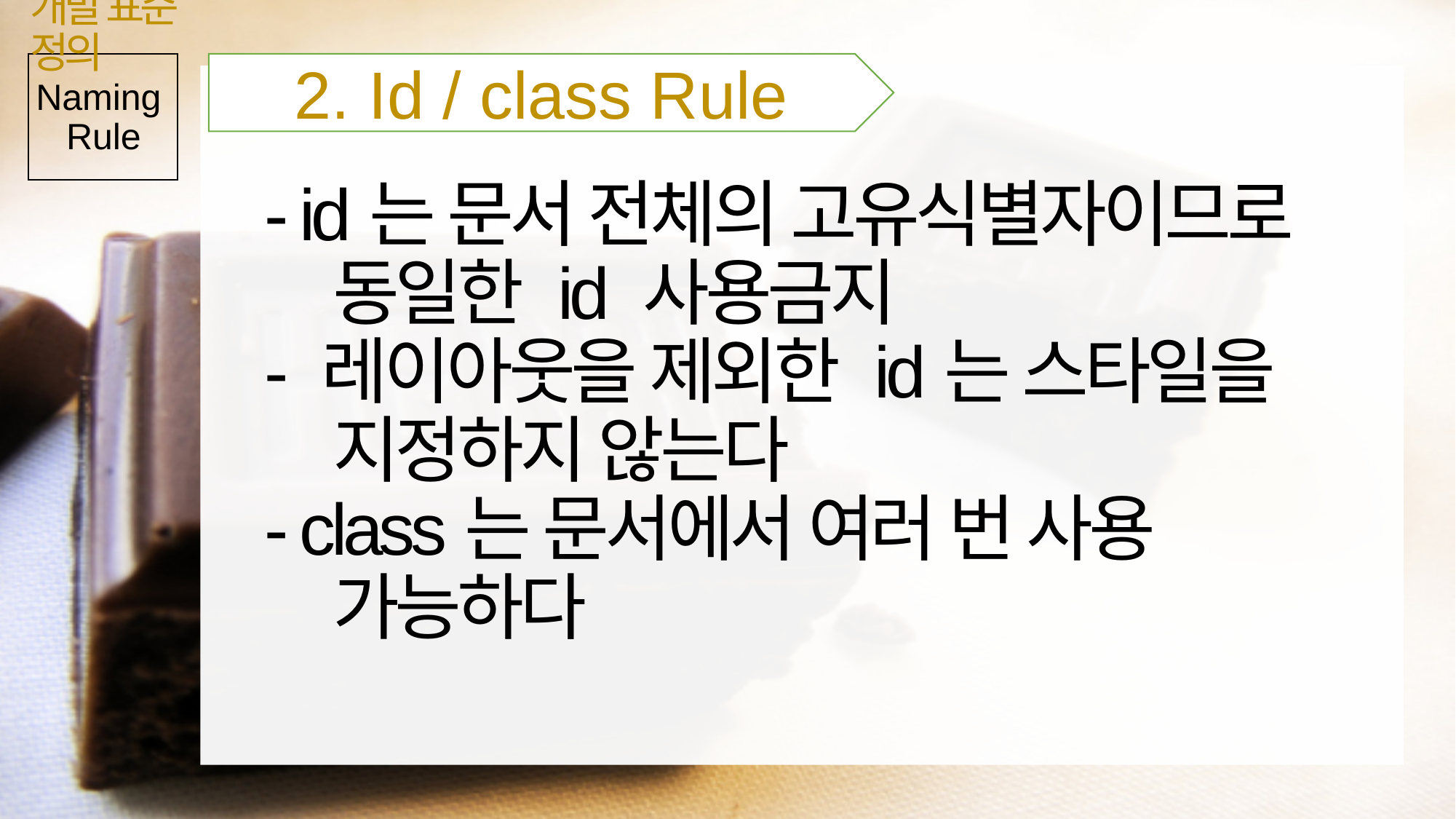

개발 표준 정의
2. Id / class Rule
# Naming Rule
 - id는 문서 전체의 고유식별자이므로 동일한 id 사용금지
 - 레이아웃을 제외한 id는 스타일을 지정하지 않는다
 - class는 문서에서 여러 번 사용 가능하다
32